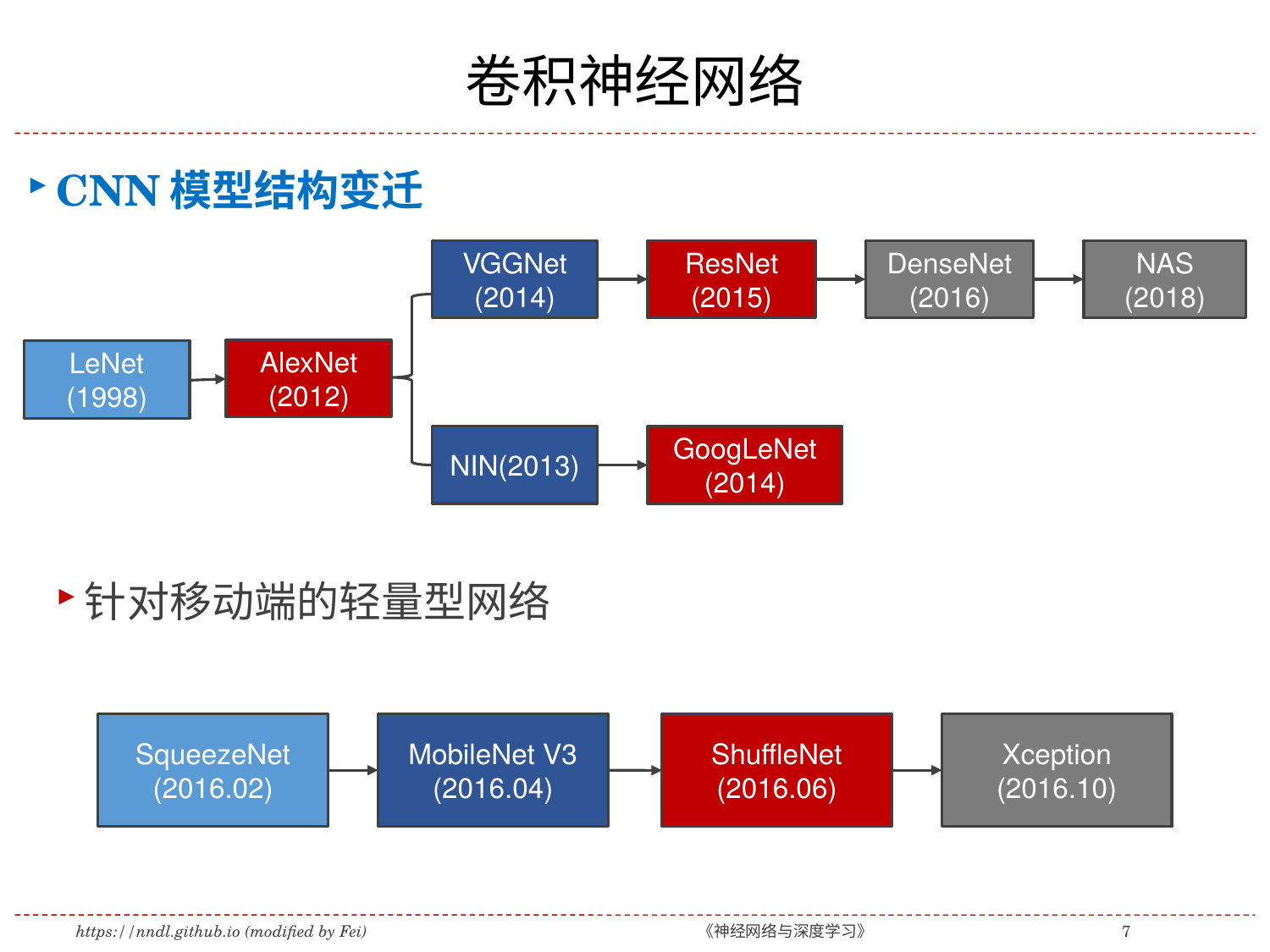

# 卷积神经网络
CNN模型结构变迁

针对移动端的轻量型网络
VGGNet
(2014)
ResNet
(2015)
DenseNet
(2016)
NAS
(2018)

AlexNet
(2012)
LeNet
(1998)
NIN(2013)
GoogLeNet
(2014)
SqueezeNet
(2016.02)
MobileNet V3
(2016.04)
Xception
(2016.10)
ShuffleNet
(2016.06)